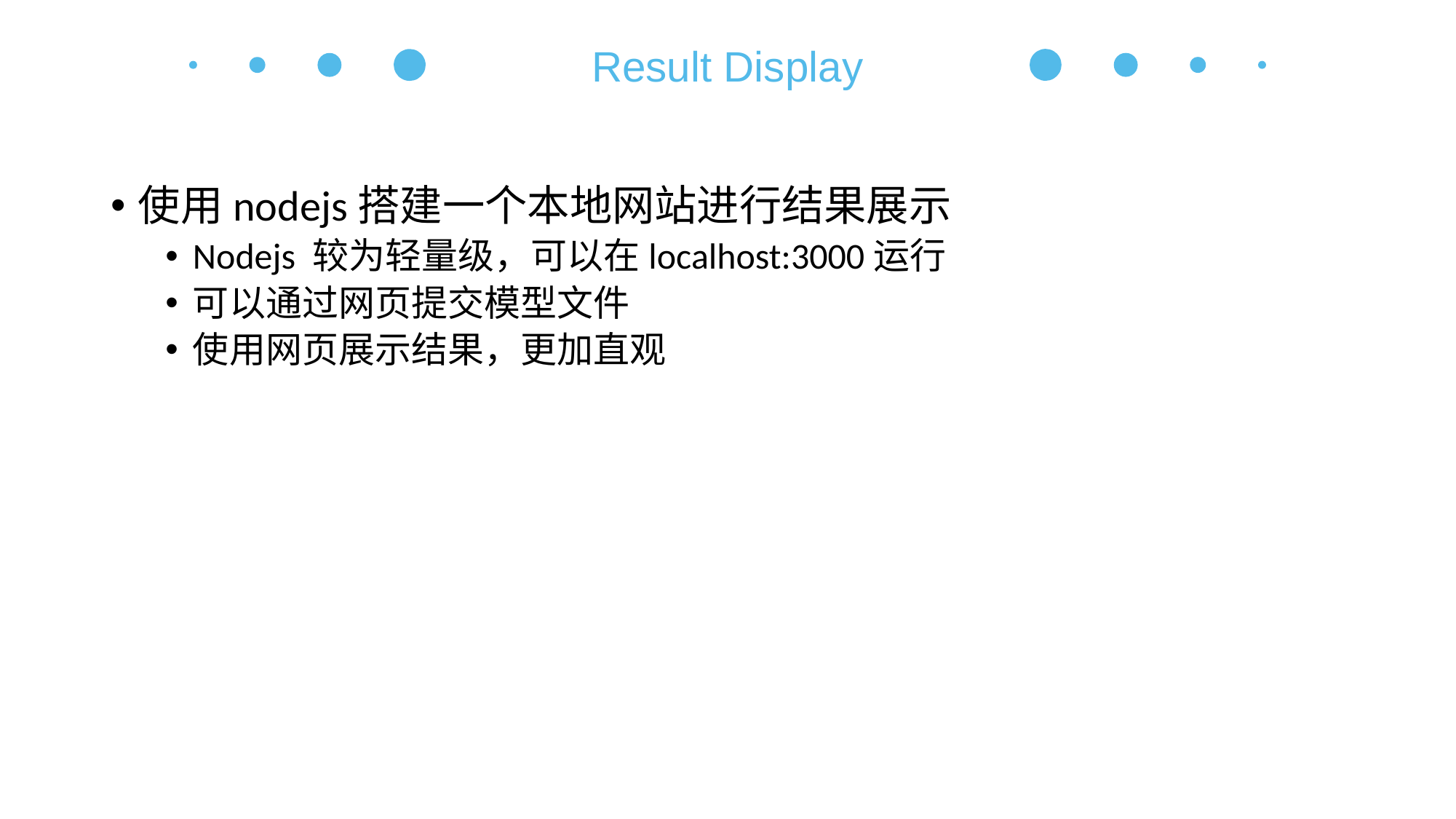

Result Display

使用nodejs搭建一个本地网站进行结果展示
Nodejs 较为轻量级，可以在localhost:3000运行
可以通过网页提交模型文件
使用网页展示结果，更加直观